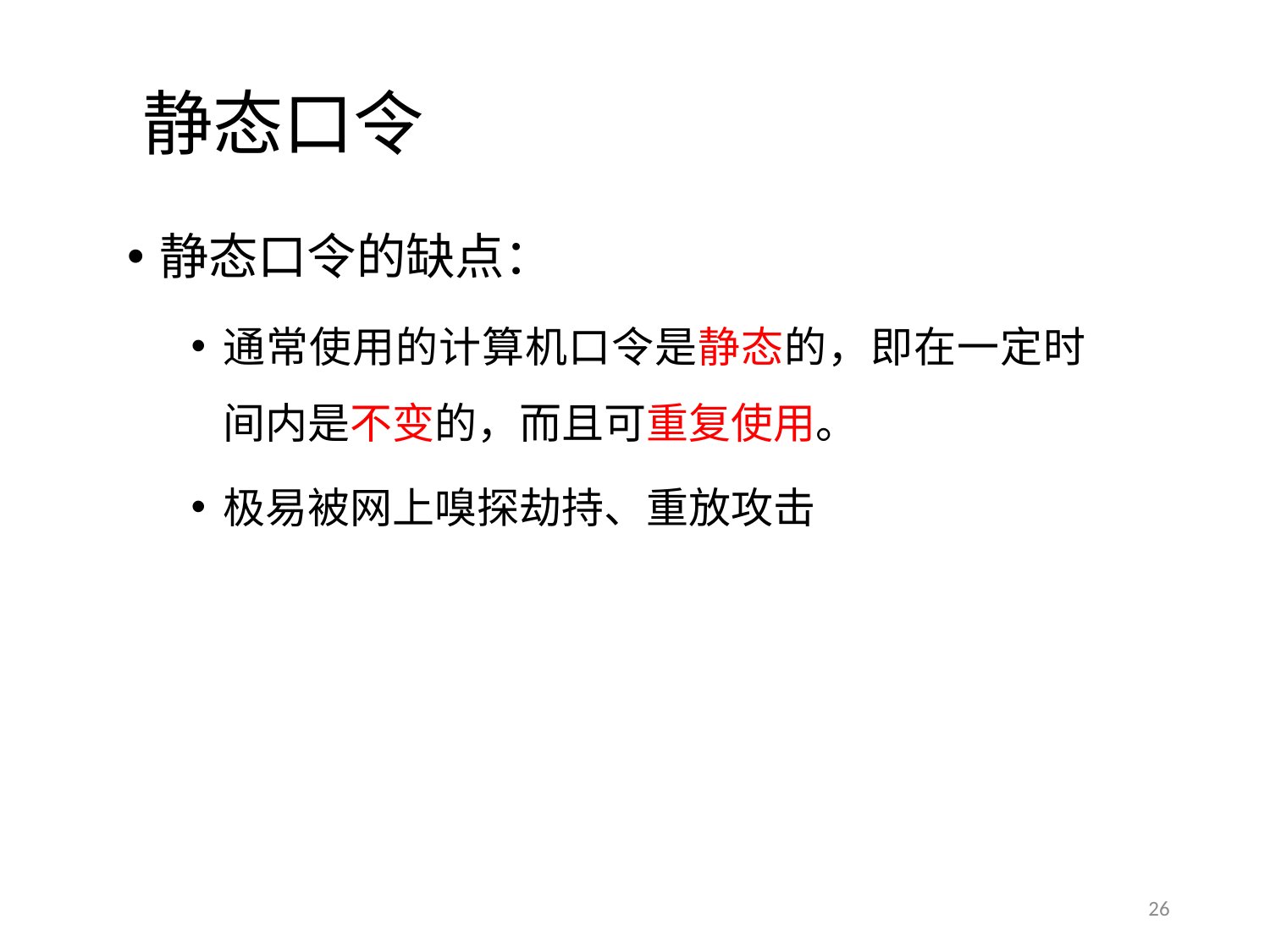

静态口令
静态口令的缺点：
通常使用的计算机口令是静态的，即在一定时间内是不变的，而且可重复使用。
极易被网上嗅探劫持、重放攻击

26